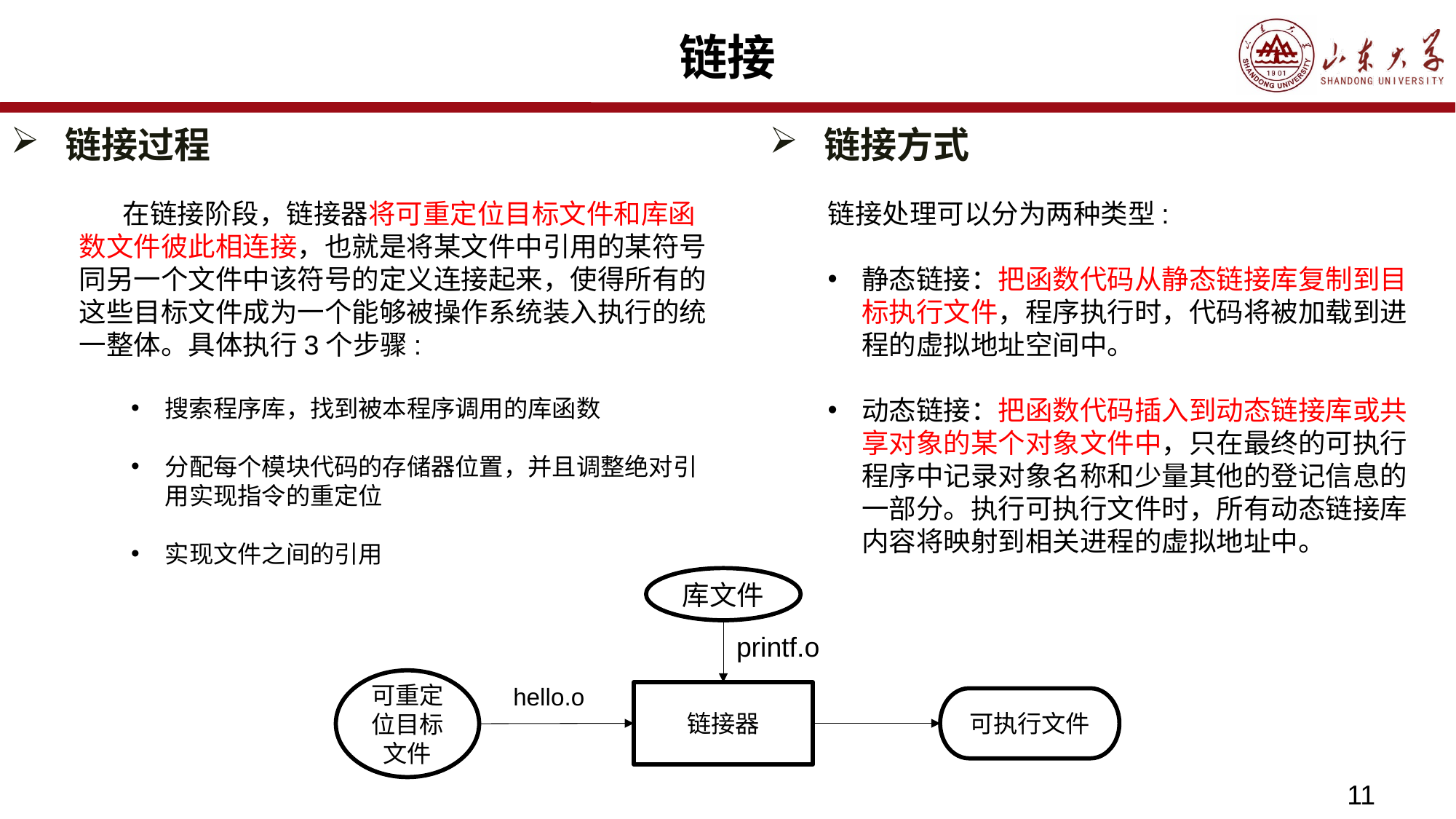

# 链接
链接过程
链接方式
      在链接阶段，链接器将可重定位目标文件和库函数文件彼此相连接，也就是将某文件中引用的某符号同另一个文件中该符号的定义连接起来，使得所有的这些目标文件成为一个能够被操作系统装入执行的统一整体。具体执行3个步骤:

搜索程序库，找到被本程序调用的库函数

分配每个模块代码的存储器位置，并且调整绝对引用实现指令的重定位

实现文件之间的引用

链接处理可以分为两种类型:

静态链接：把函数代码从静态链接库复制到目标执行文件，程序执行时，代码将被加载到进程的虚拟地址空间中。

动态链接：把函数代码插入到动态链接库或共享对象的某个对象文件中，只在最终的可执行程序中记录对象名称和少量其他的登记信息的一部分。执行可执行文件时，所有动态链接库内容将映射到相关进程的虚拟地址中。
库文件
printf.o
可重定位目标文件
hello.o
链接器
可执行文件
11